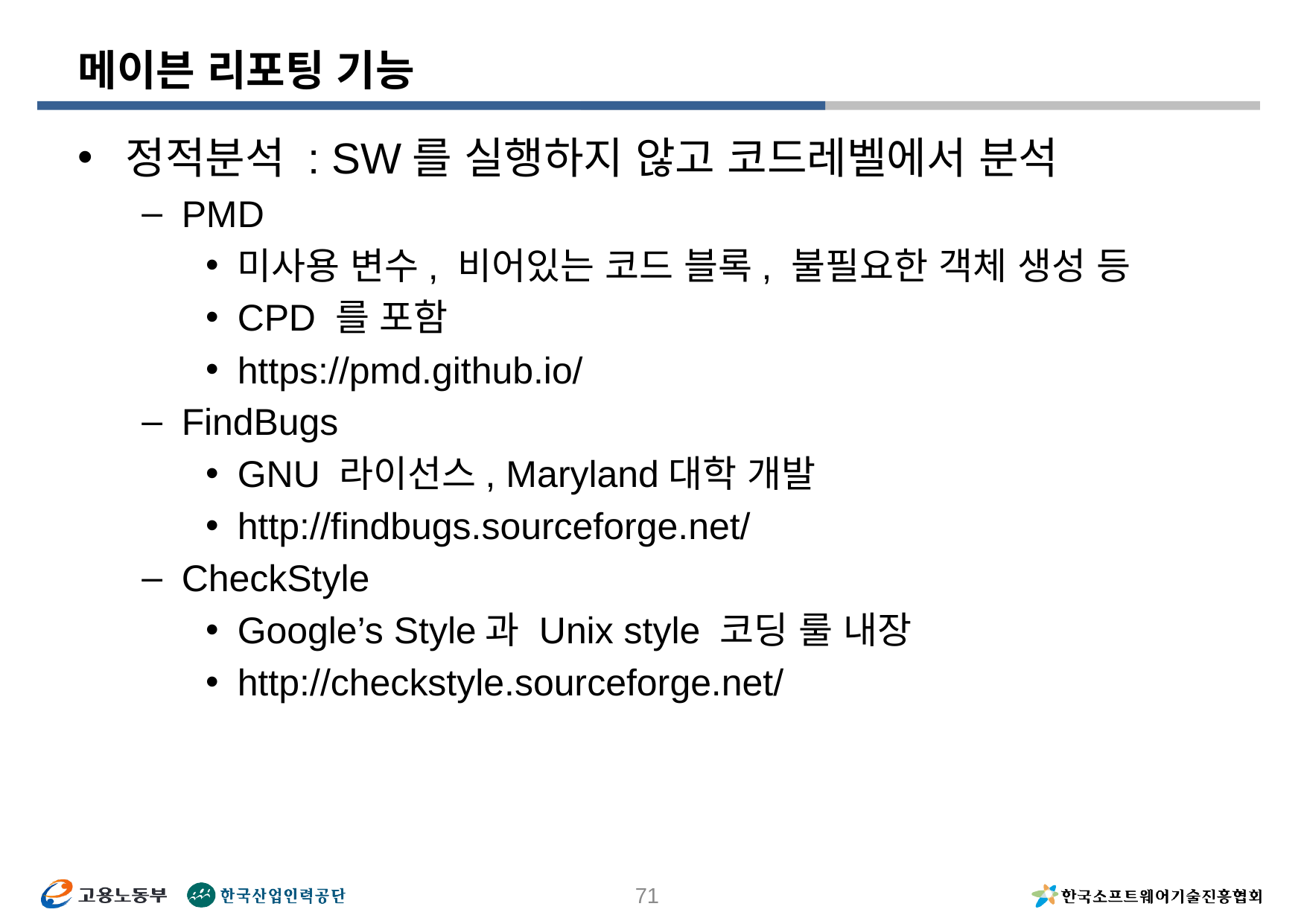

# 메이븐 리포팅 기능
정적분석 : SW를 실행하지 않고 코드레벨에서 분석
PMD
미사용 변수, 비어있는 코드 블록, 불필요한 객체 생성 등
CPD 를 포함
https://pmd.github.io/
FindBugs
GNU 라이선스, Maryland대학 개발
http://findbugs.sourceforge.net/
CheckStyle
Google’s Style과 Unix style 코딩 룰 내장
http://checkstyle.sourceforge.net/
71